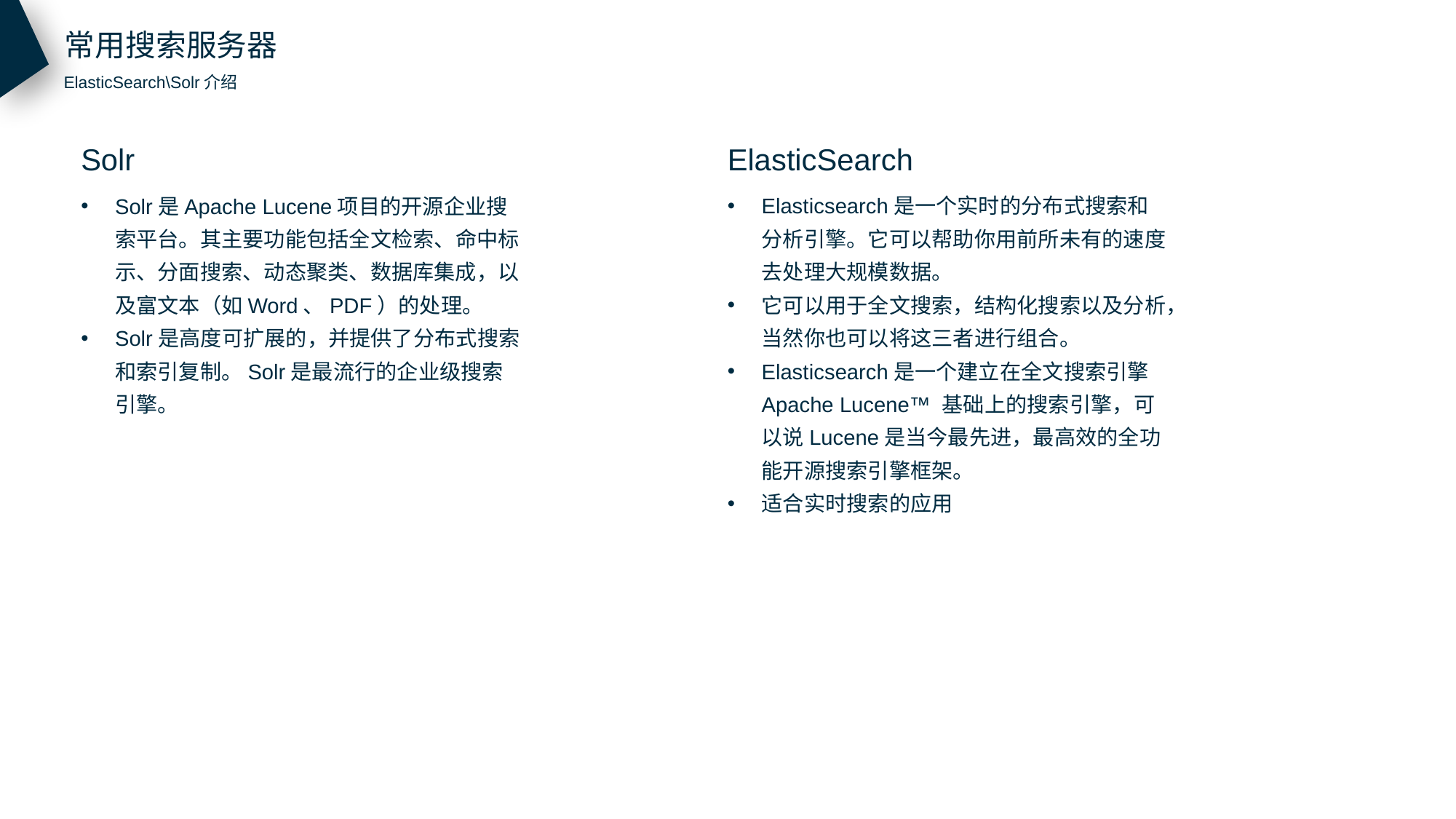

常用搜索服务器
ElasticSearch\Solr介绍
Solr
ElasticSearch
Solr是Apache Lucene项目的开源企业搜索平台。其主要功能包括全文检索、命中标示、分面搜索、动态聚类、数据库集成，以及富文本（如Word、PDF）的处理。
Solr是高度可扩展的，并提供了分布式搜索和索引复制。Solr是最流行的企业级搜索引擎。
Elasticsearch是一个实时的分布式搜索和分析引擎。它可以帮助你用前所未有的速度去处理大规模数据。
它可以用于全文搜索，结构化搜索以及分析，当然你也可以将这三者进行组合。
Elasticsearch是一个建立在全文搜索引擎 Apache Lucene™ 基础上的搜索引擎，可以说Lucene是当今最先进，最高效的全功能开源搜索引擎框架。
适合实时搜索的应用